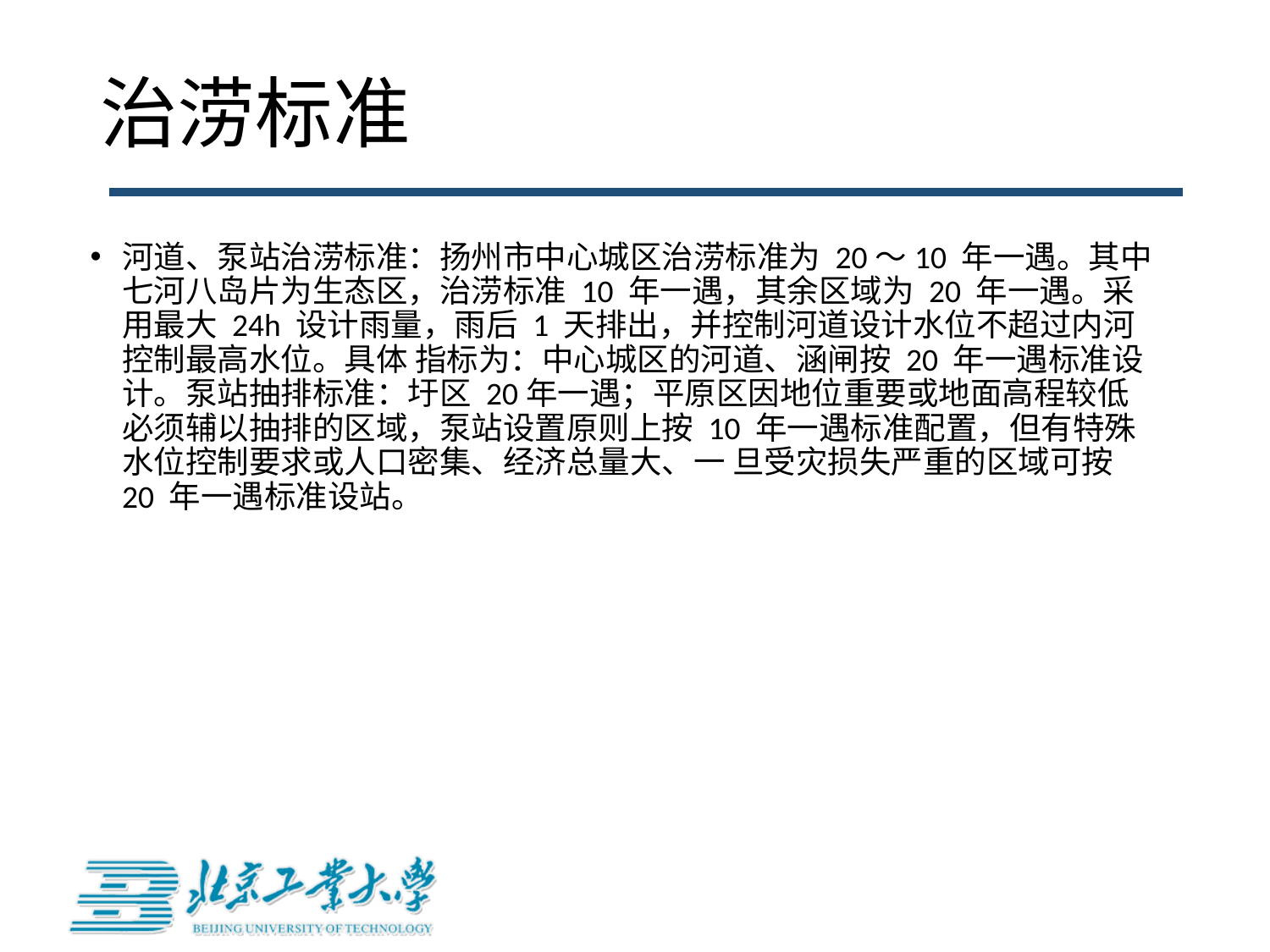

# 治涝标准
河道、泵站治涝标准：扬州市中心城区治涝标准为 20～10 年一遇。其中七河八岛片为生态区，治涝标准 10 年一遇，其余区域为 20 年一遇。采用最大 24h 设计雨量，雨后 1 天排出，并控制河道设计水位不超过内河控制最高水位。具体 指标为：中心城区的河道、涵闸按 20 年一遇标准设计。泵站抽排标准：圩区 20年一遇；平原区因地位重要或地面高程较低必须辅以抽排的区域，泵站设置原则上按 10 年一遇标准配置，但有特殊水位控制要求或人口密集、经济总量大、一 旦受灾损失严重的区域可按 20 年一遇标准设站。